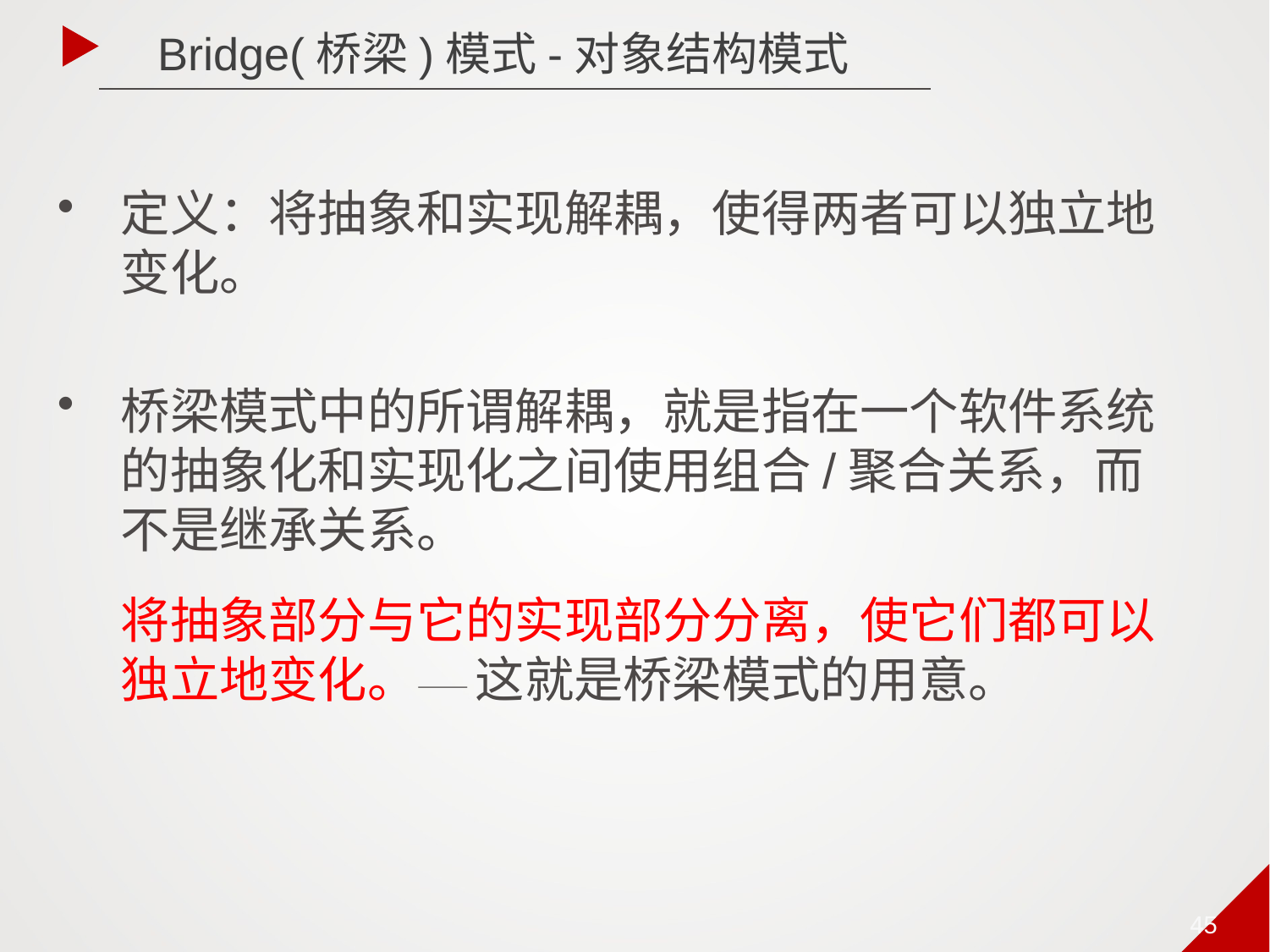

Bridge(桥梁)模式-对象结构模式

定义：将抽象和实现解耦，使得两者可以独立地变化。

桥梁模式中的所谓解耦，就是指在一个软件系统的抽象化和实现化之间使用组合/聚合关系，而不是继承关系。
将抽象部分与它的实现部分分离，使它们都可以独立地变化。—— 这就是桥梁模式的用意。